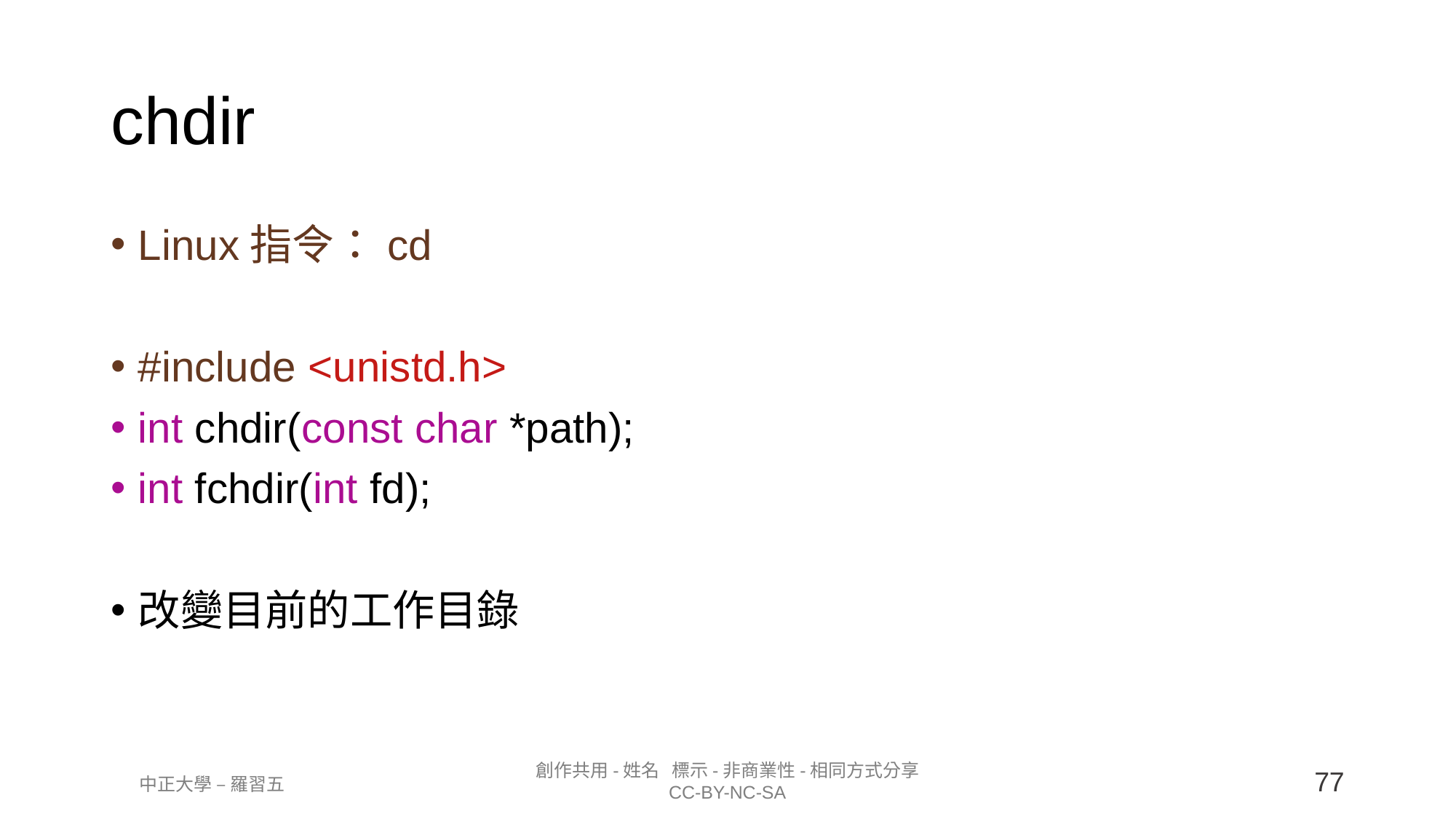

chdir
Linux指令：cd

#include <unistd.h>
int chdir(const char *path);
int fchdir(int fd);

改變目前的工作目錄